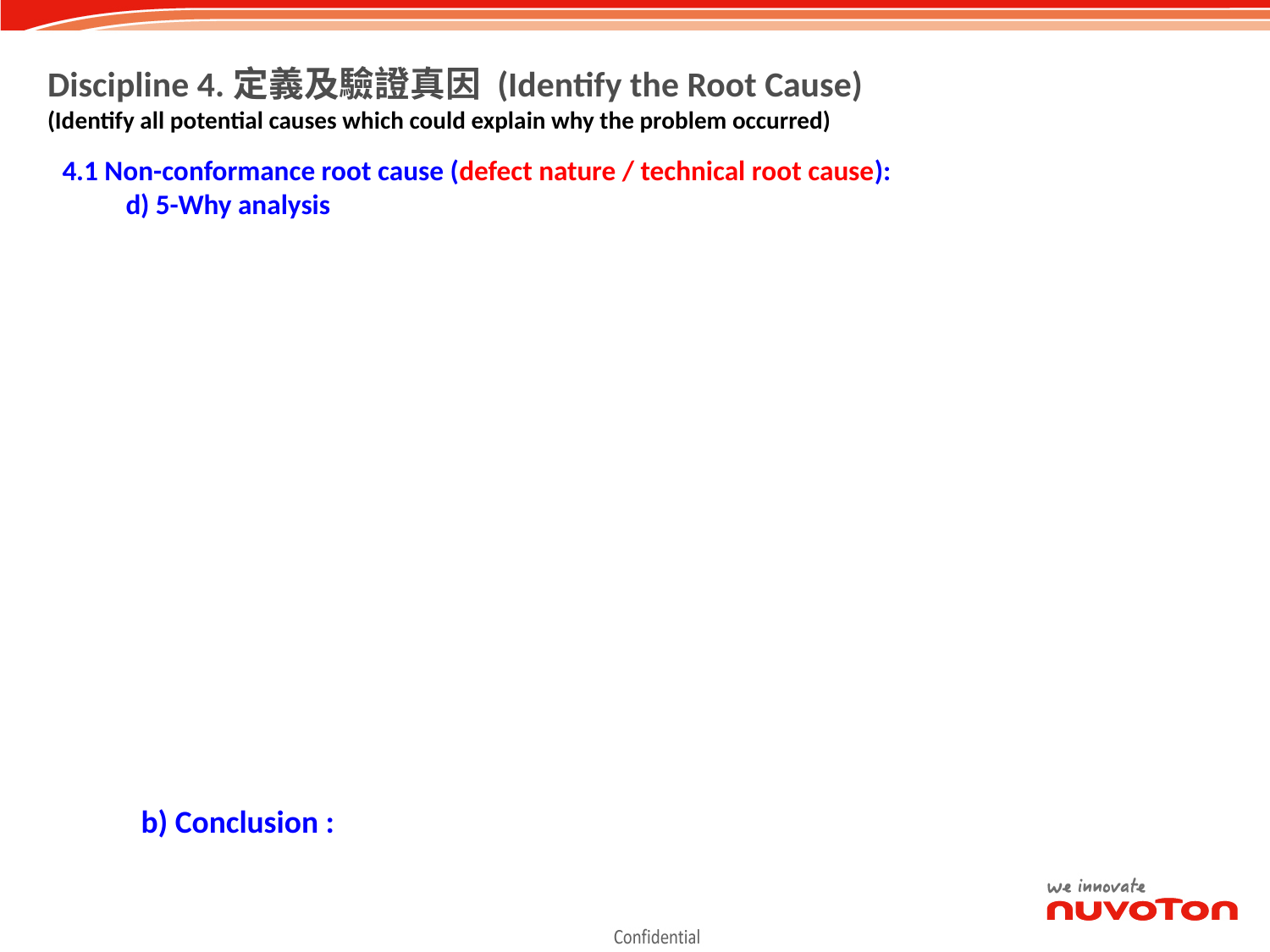

Discipline 4.定義及驗證真因 (Identify the Root Cause)
(Identify all potential causes which could explain why the problem occurred)
4.1 Non-conformance root cause (defect nature / technical root cause):
d) 5-Why analysis
b) Conclusion :